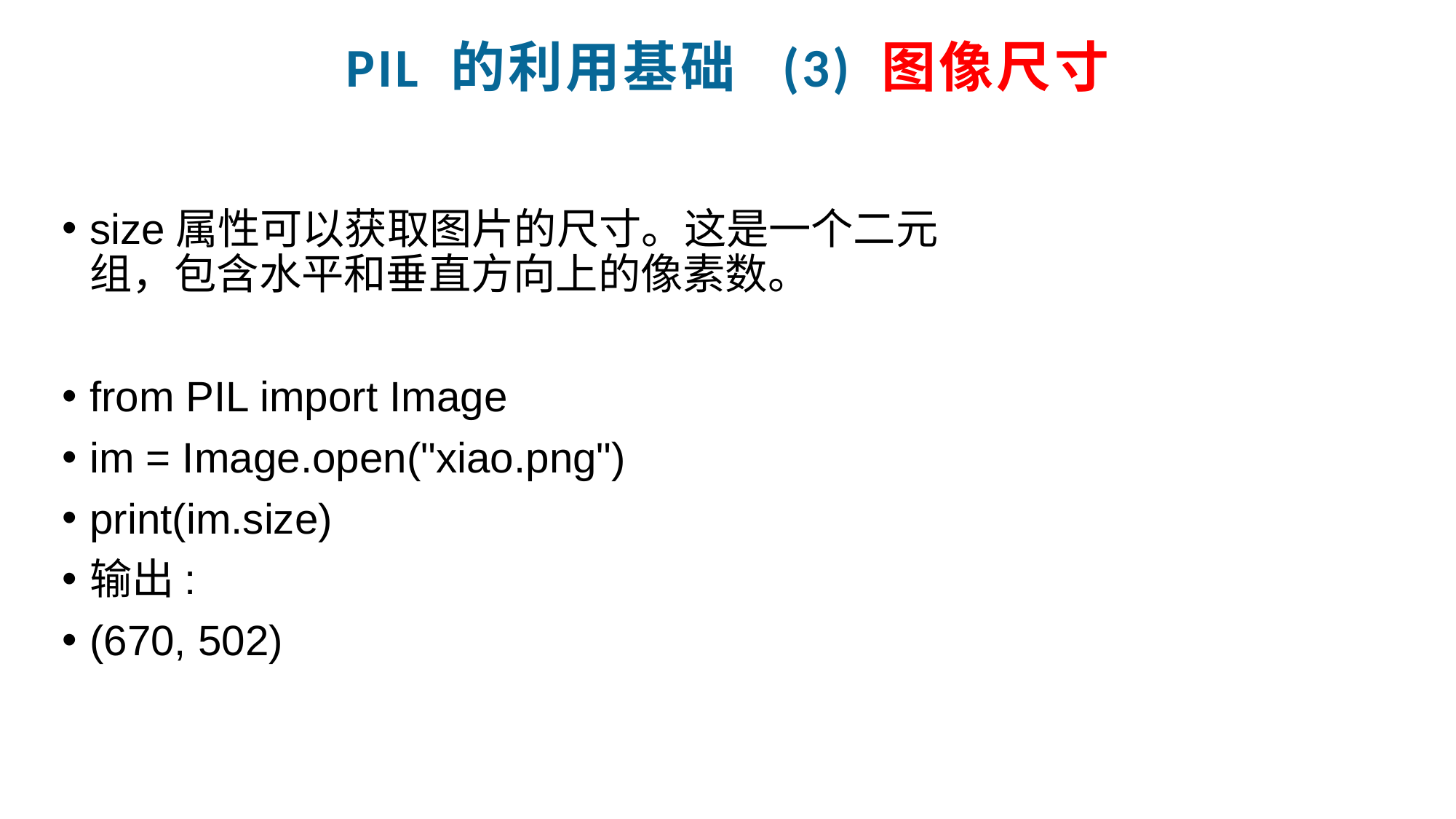

PIL 的利用基础  (3) 图像尺寸
size属性可以获取图片的尺寸。这是一个二元组，包含水平和垂直方向上的像素数。

from PIL import Image
im = Image.open("xiao.png")
print(im.size)
输出:
(670, 502)